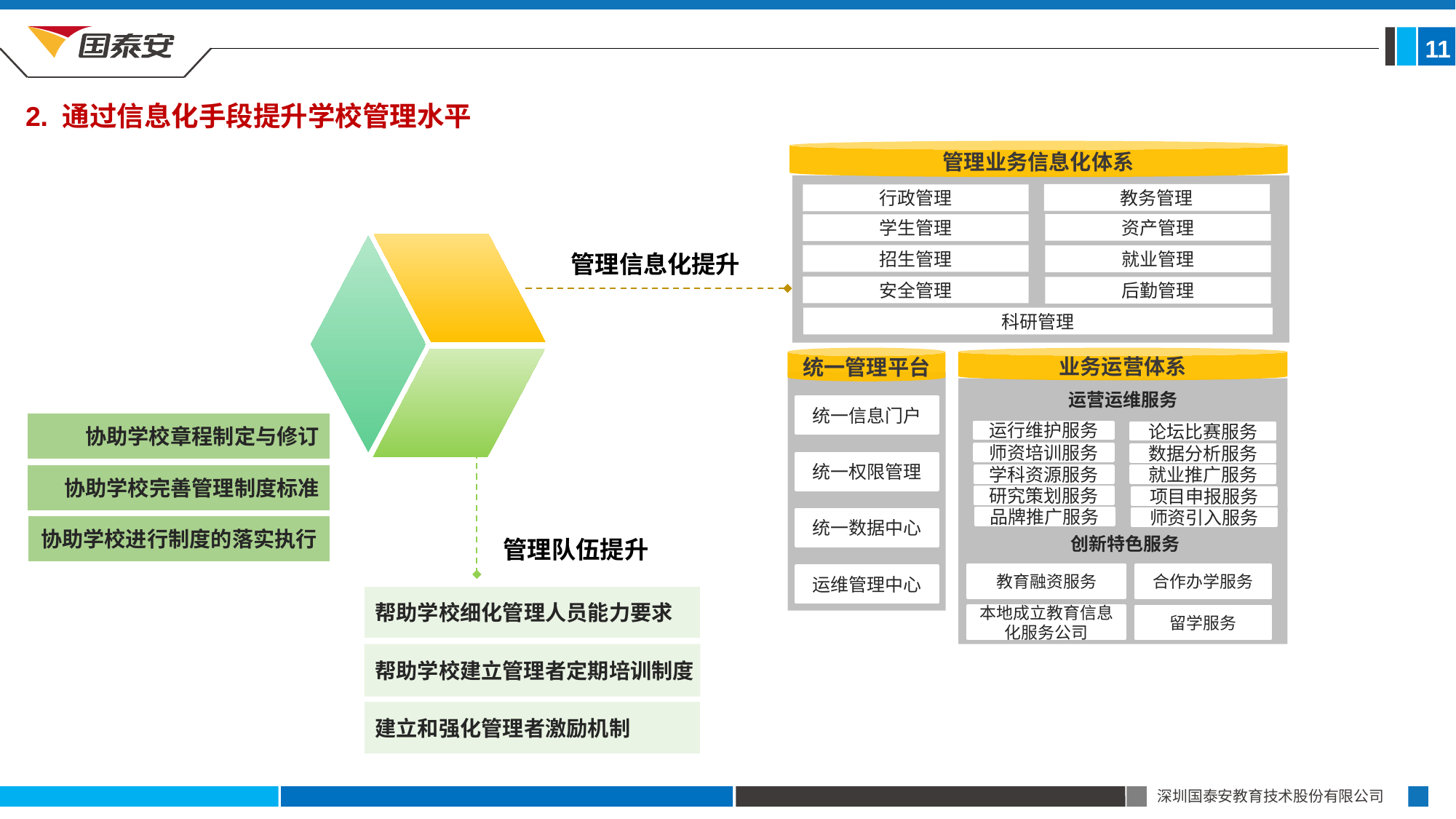

11
2. 通过信息化手段提升学校管理水平
管理业务信息化体系
教务管理
行政管理
资产管理
学生管理
招生管理
就业管理
安全管理
后勤管理
科研管理
业务运营体系

运营运维服务
运行维护服务
论坛比赛服务
师资培训服务
数据分析服务
就业推广服务
学科资源服务
研究策划服务
项目申报服务
品牌推广服务
师资引入服务

创新特色服务
教育融资服务
合作办学服务
本地成立教育信息化服务公司
留学服务
统一管理平台

统一信息门户
统一权限管理
统一数据中心
运维管理中心

管理信息化提升

协助学校章程制定与修订
协助学校完善管理制度标准
协助学校进行制度的落实执行
管理队伍提升
帮助学校细化管理人员能力要求
帮助学校建立管理者定期培训制度
建立和强化管理者激励机制